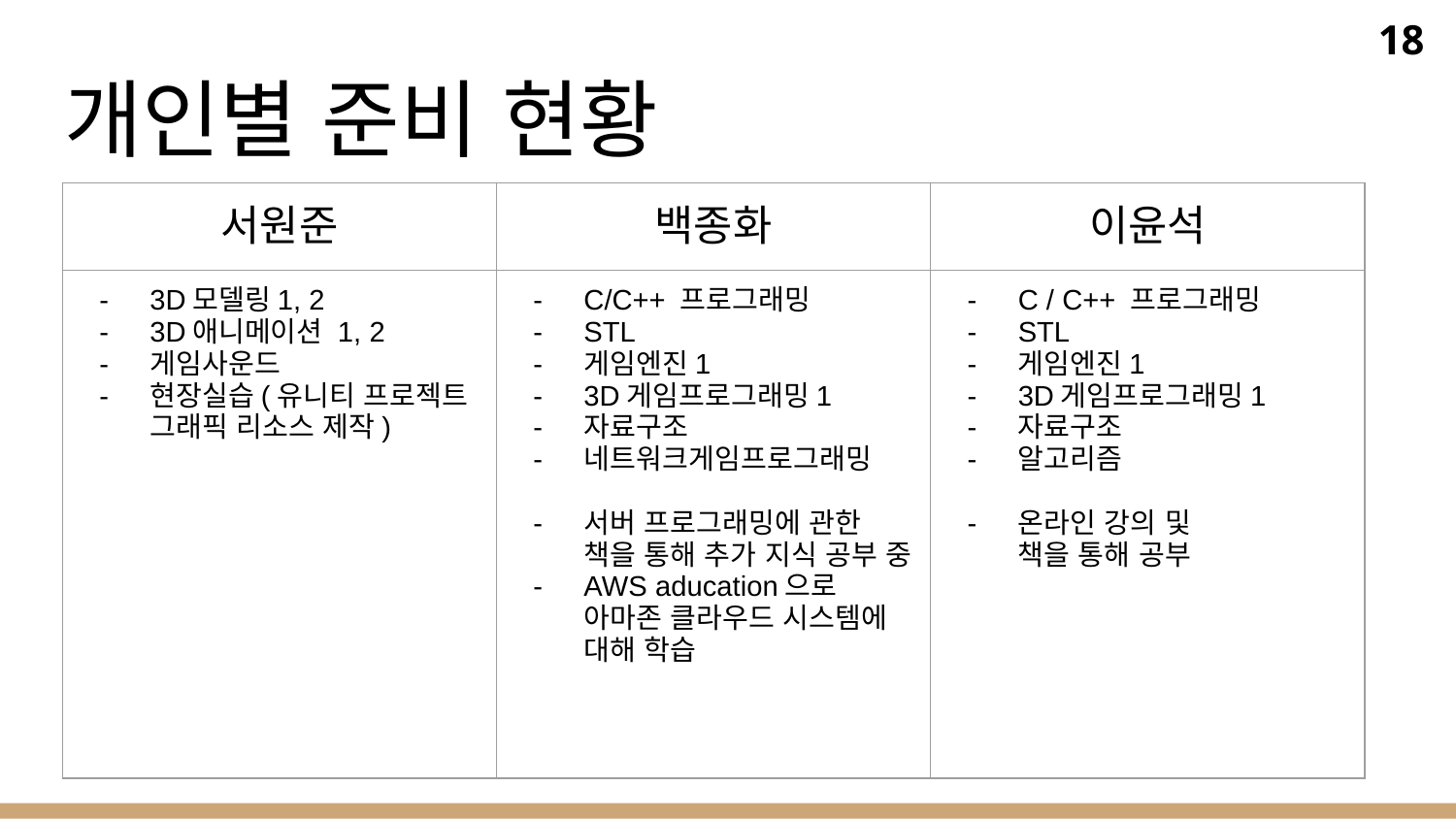

18
# 개인별 준비 현황
| 서원준 | 백종화 | 이윤석 |
| --- | --- | --- |
| 3D모델링1, 2 3D애니메이션 1, 2 게임사운드 현장실습(유니티 프로젝트 그래픽 리소스 제작) | C/C++ 프로그래밍 STL 게임엔진1 3D게임프로그래밍1 자료구조 네트워크게임프로그래밍 서버 프로그래밍에 관한 책을 통해 추가 지식 공부 중 AWS aducation으로 아마존 클라우드 시스템에 대해 학습 | C / C++ 프로그래밍 STL 게임엔진1 3D게임프로그래밍1 자료구조 알고리즘 온라인 강의 및 책을 통해 공부 |